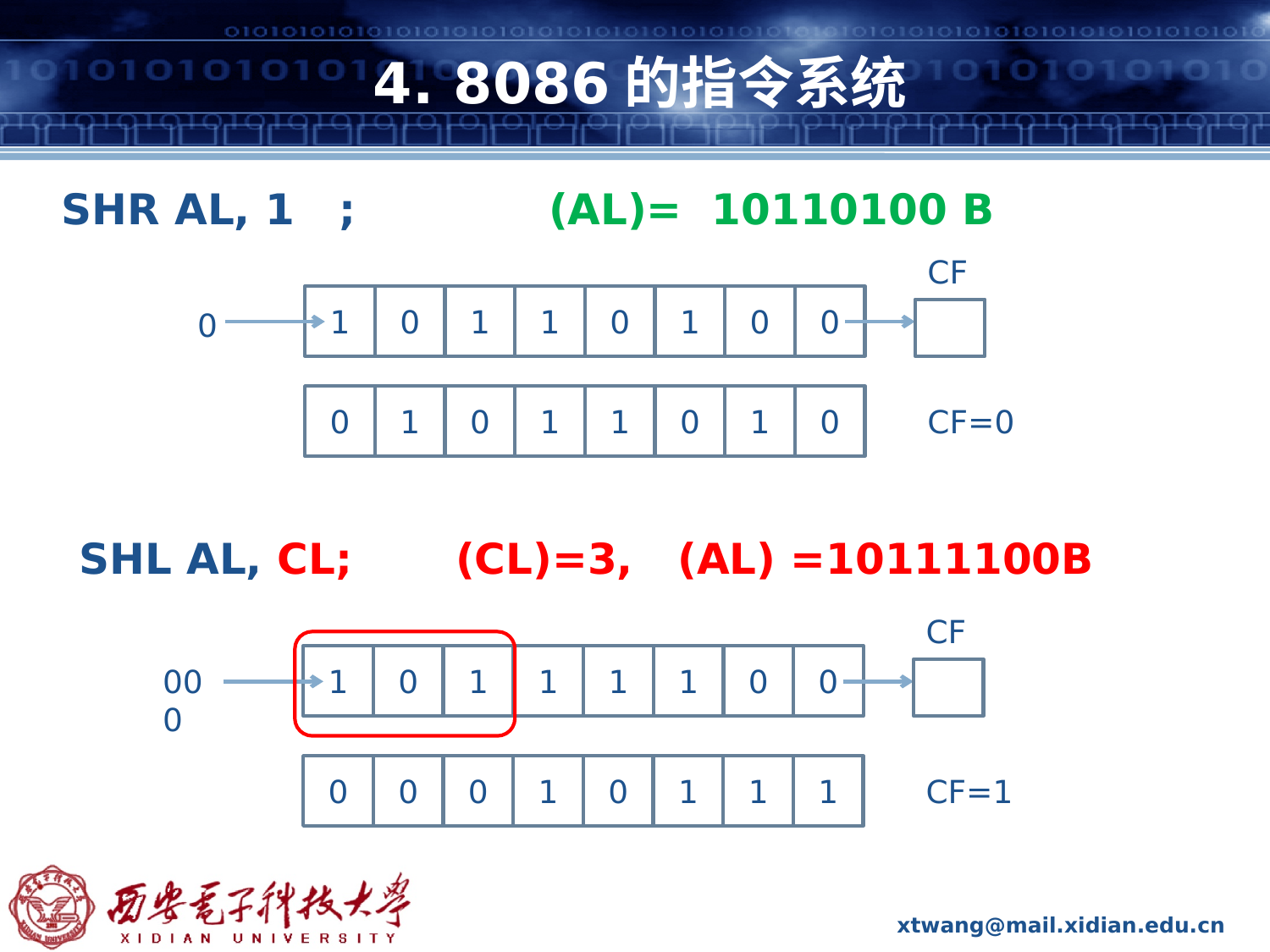

# 4. 8086的指令系统
SHR AL, 1   ;             (AL)=  10110100 B
CF
1
0
1
1
0
1
0
0
0

0
1
0
1
1
0
1
0
CF=0
SHL AL, CL;       (CL)=3,   (AL) =10111100B
CF

1
0
1
1
1
1
0
0
000

0
0
0
1
0
1
1
1
CF=1